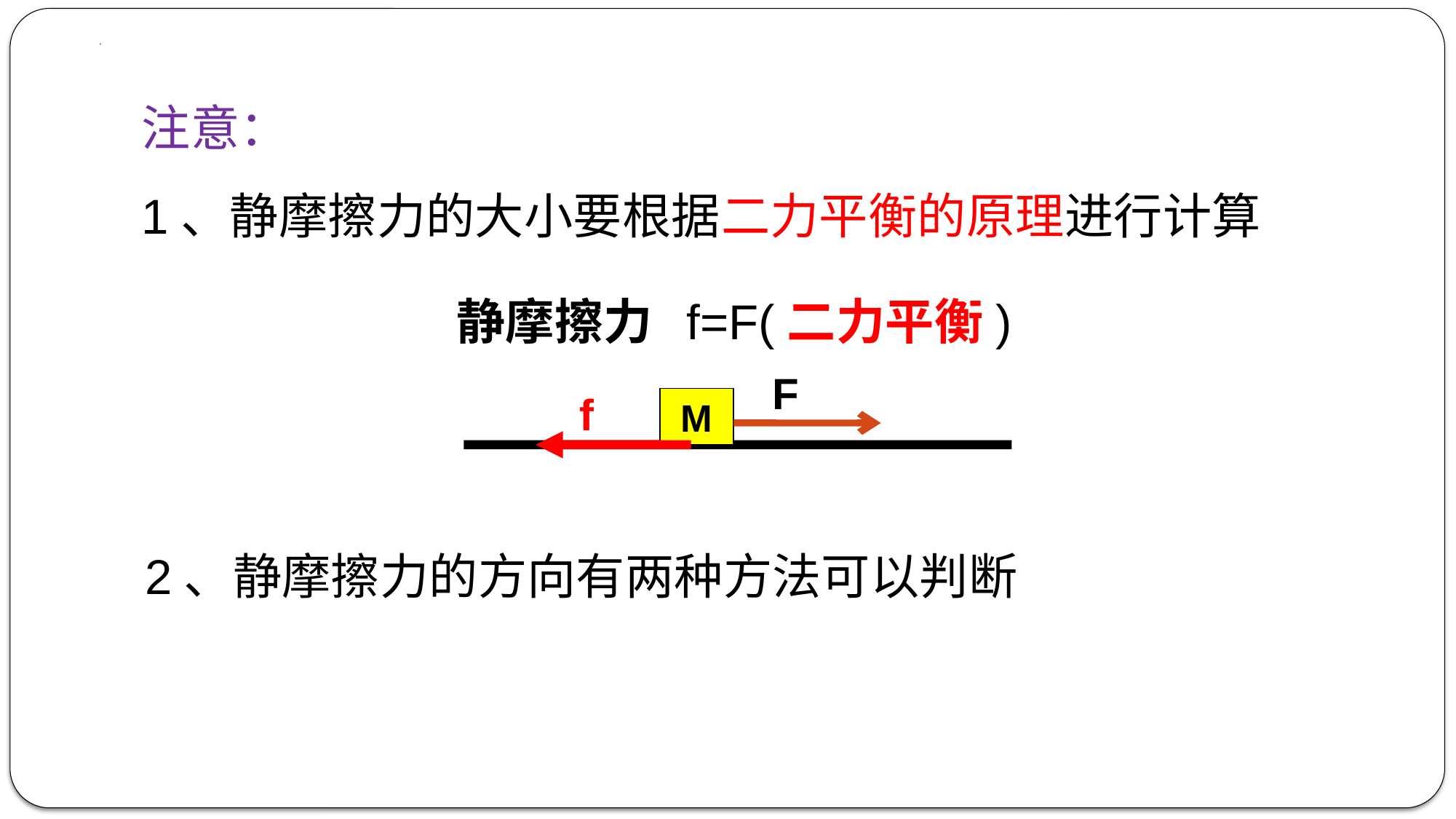

注意：
1、静摩擦力的大小要根据二力平衡的原理进行计算
静摩擦力  f=F(二力平衡)
F
f

M

2、静摩擦力的方向有两种方法可以判断